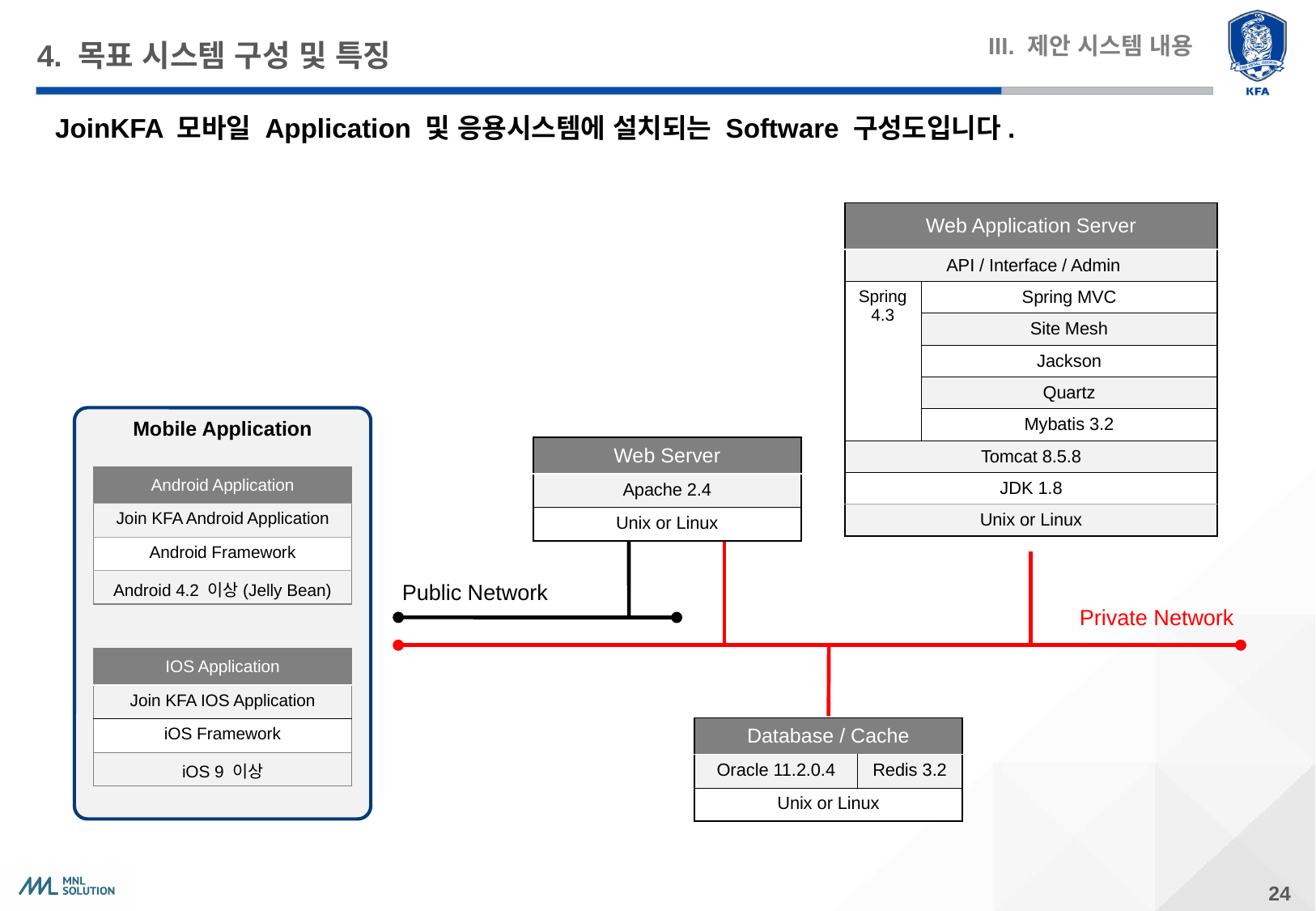

# 4. 목표 시스템 구성 및 특징
III. 제안 시스템 내용
JoinKFA 모바일 Application 및 응용시스템에 설치되는 Software 구성도입니다.
| Web Application Server |  |
| --- | --- |
| API / Interface / Admin |  |
| Spring 4.3 | Spring MVC |
|  | Site Mesh |
|  | Jackson |
|  | Quartz |
|  | Mybatis 3.2 |
| Tomcat 8.5.8 |  |
| JDK 1.8 |  |
| Unix or Linux |  |
Mobile Application
| Web Server |
| --- |
| Apache 2.4 |
| Unix or Linux |
| Android Application |
| --- |
| Join KFA Android Application |
| Android Framework |
| Android 4.2 이상(Jelly Bean) |
Public Network

Private Network

| IOS Application |
| --- |
| Join KFA IOS Application |
| iOS Framework |
| iOS 9 이상 |
| Database / Cache |  |
| --- | --- |
| Oracle 11.2.0.4 | Redis 3.2 |
| Unix or Linux |  |